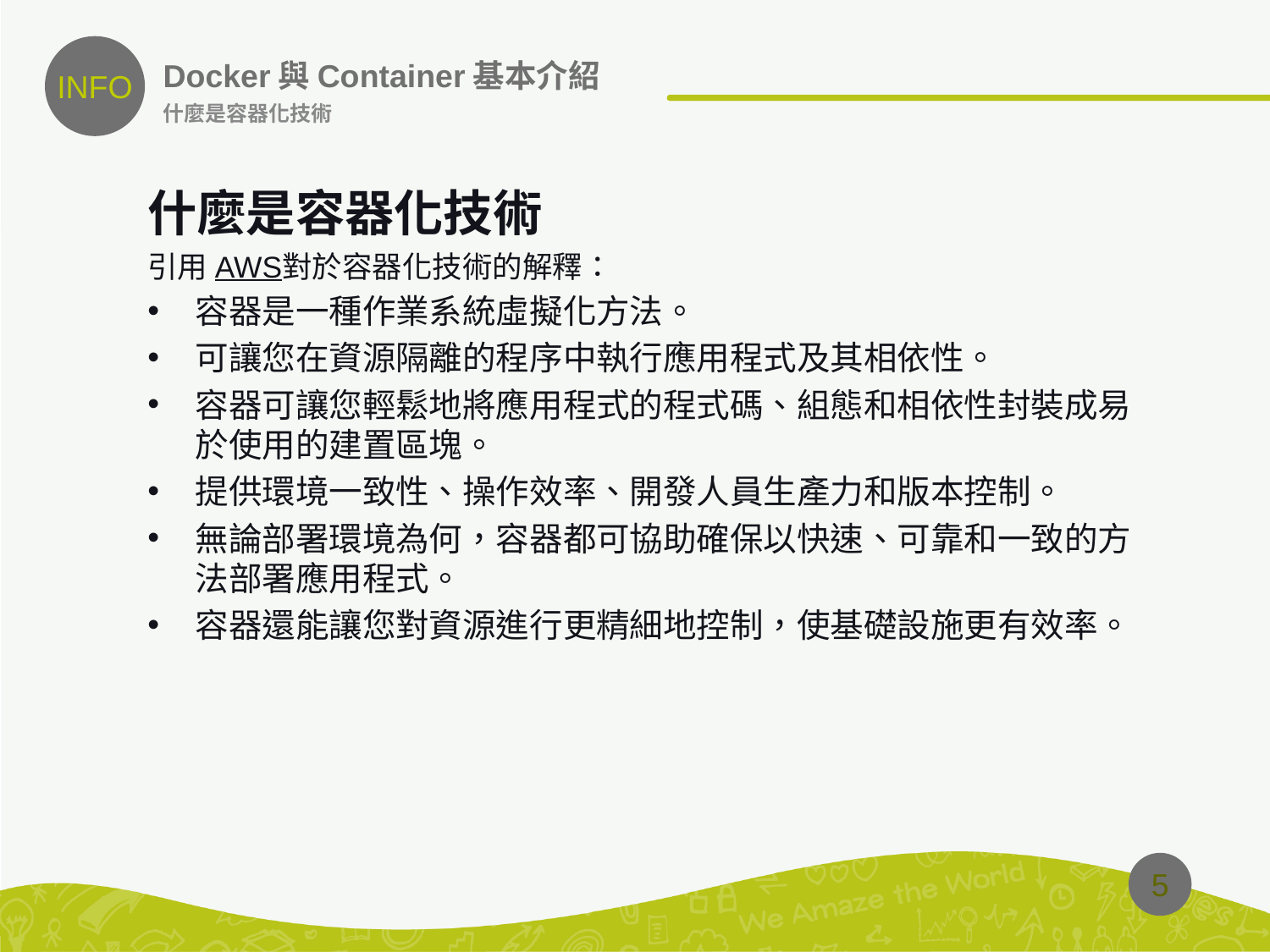

INFO
# Docker與Container基本介紹
什麼是容器化技術
什麼是容器化技術
引用AWS對於容器化技術的解釋：
容器是一種作業系統虛擬化方法。
可讓您在資源隔離的程序中執行應用程式及其相依性。
容器可讓您輕鬆地將應用程式的程式碼、組態和相依性封裝成易於使用的建置區塊。
提供環境一致性、操作效率、開發人員生產力和版本控制。
無論部署環境為何，容器都可協助確保以快速、可靠和一致的方法部署應用程式。
容器還能讓您對資源進行更精細地控制，使基礎設施更有效率。

5